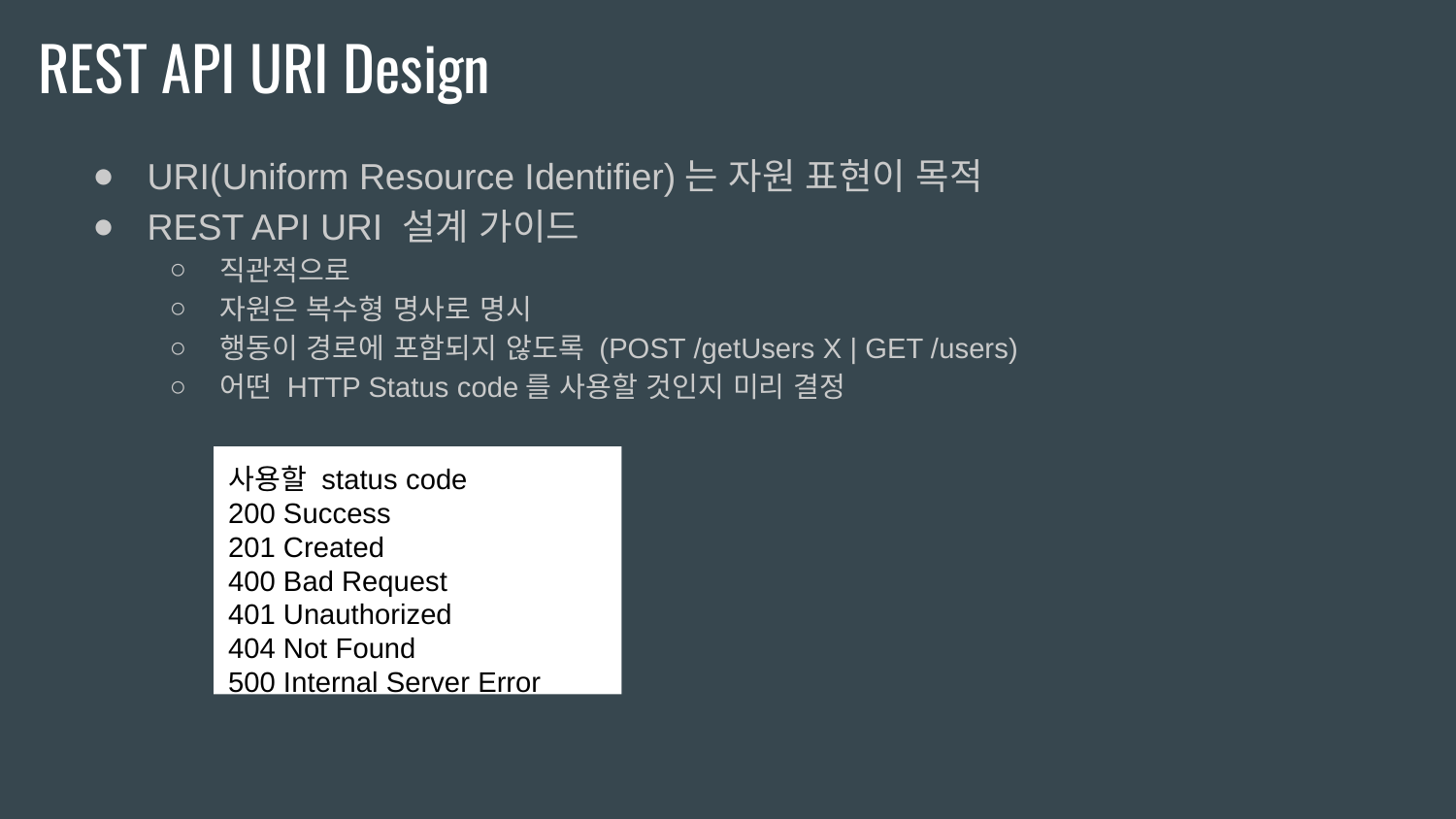

# REST API URI Design

URI(Uniform Resource Identifier)는 자원 표현이 목적
REST API URI 설계 가이드
직관적으로
자원은 복수형 명사로 명시
행동이 경로에 포함되지 않도록 (POST /getUsers X | GET /users)
어떤 HTTP Status code를 사용할 것인지 미리 결정
사용할 status code
200 Success
201 Created
400 Bad Request
401 Unauthorized
404 Not Found
500 Internal Server Error